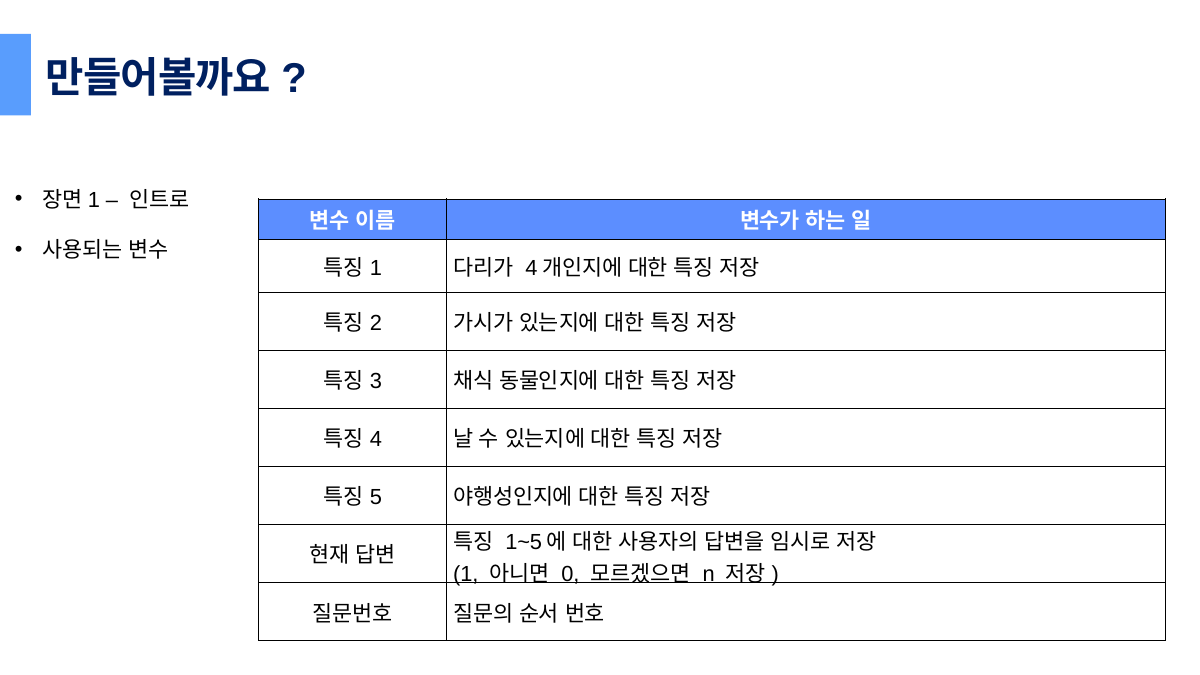

만들어볼까요?
장면1 – 인트로
| 변수 이름 | 변수가 하는 일 |
| --- | --- |
| 특징1 | 다리가 4개인지에 대한 특징 저장 |
| 특징2 | 가시가 있는지에 대한 특징 저장 |
| 특징3 | 채식 동물인지에 대한 특징 저장 |
| 특징4 | 날 수 있는지에 대한 특징 저장 |
| 특징5 | 야행성인지에 대한 특징 저장 |
| 현재 답변 | 특징 1~5에 대한 사용자의 답변을 임시로 저장 (1, 아니면 0, 모르겠으면 n 저장) |
| 질문번호 | 질문의 순서 번호 |
사용되는 변수